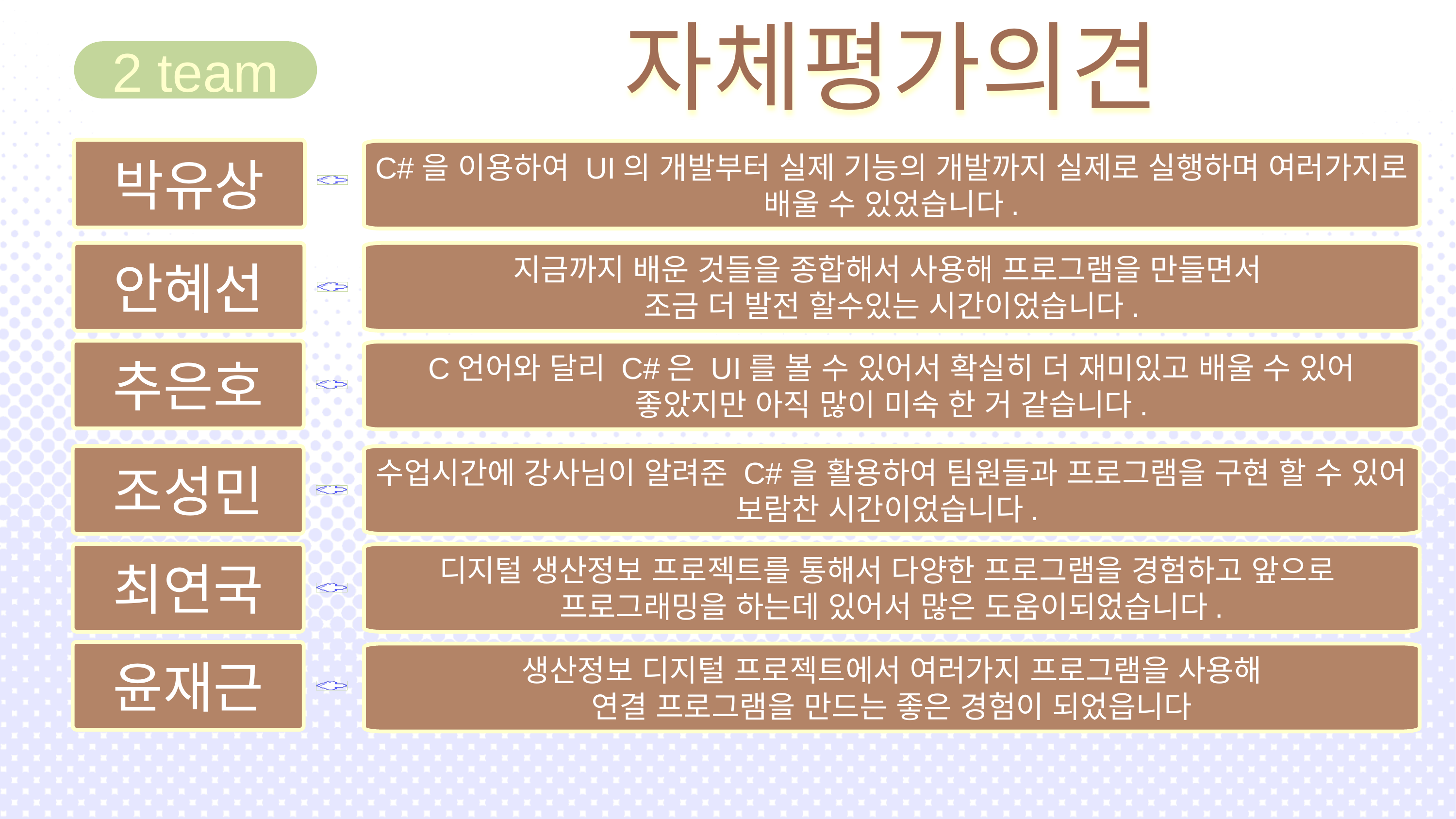

자체평가의견
2 team
박유상
C#을 이용하여 UI의 개발부터 실제 기능의 개발까지 실제로 실행하며 여러가지로 배울 수 있었습니다.

안혜선
지금까지 배운 것들을 종합해서 사용해 프로그램을 만들면서
조금 더 발전 할수있는 시간이었습니다.

추은호
C언어와 달리 C#은 UI를 볼 수 있어서 확실히 더 재미있고 배울 수 있어 좋았지만 아직 많이 미숙 한 거 같습니다.

조성민
수업시간에 강사님이 알려준 C#을 활용하여 팀원들과 프로그램을 구현 할 수 있어 보람찬 시간이었습니다.

최연국
디지털 생산정보 프로젝트를 통해서 다양한 프로그램을 경험하고 앞으로
프로그래밍을 하는데 있어서 많은 도움이되었습니다.

윤재근
생산정보 디지털 프로젝트에서 여러가지 프로그램을 사용해
연결 프로그램을 만드는 좋은 경험이 되었읍니다